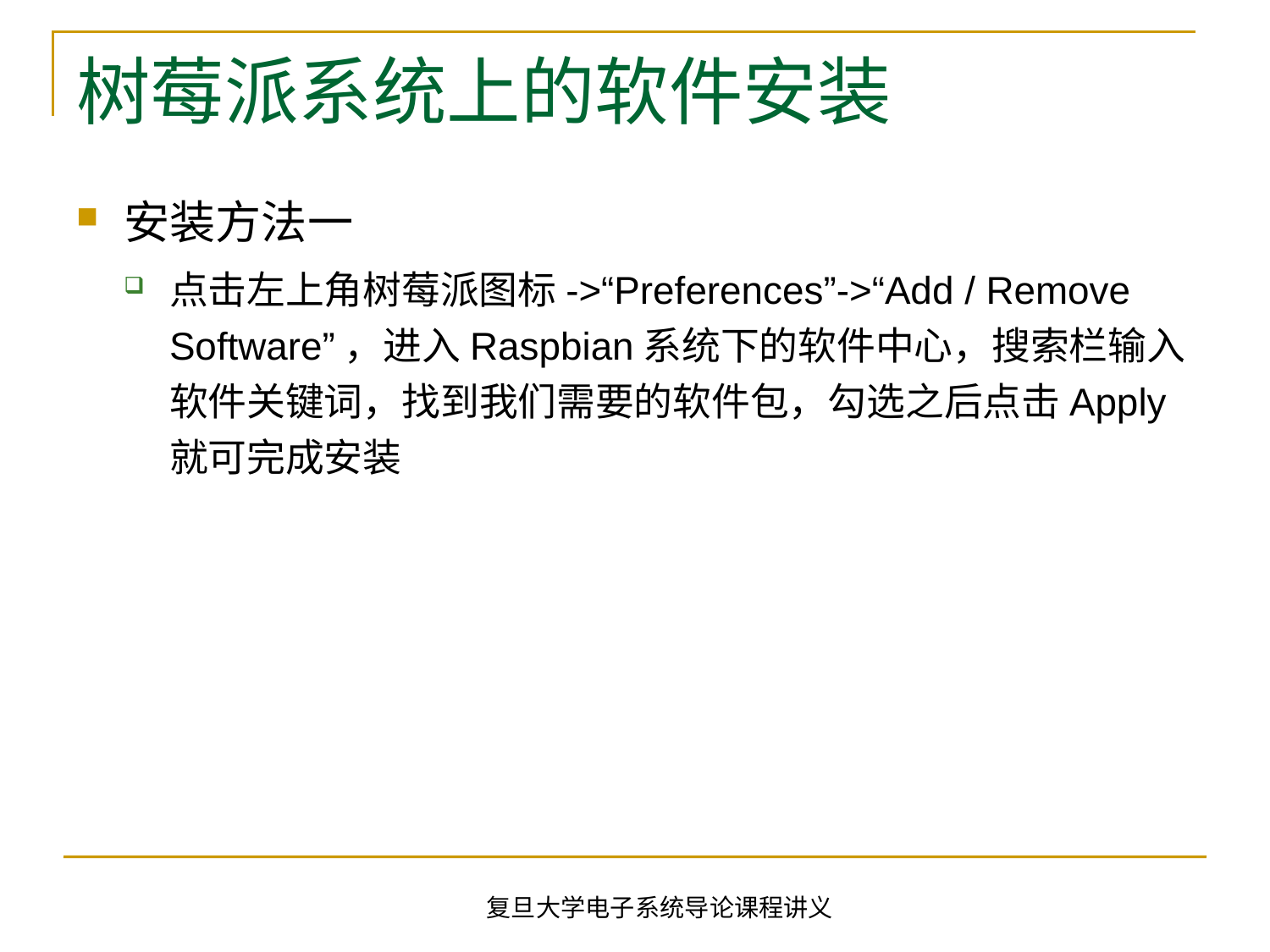

# 树莓派系统上的软件安装
安装方法一
点击左上角树莓派图标->“Preferences”->“Add / Remove Software”，进入Raspbian系统下的软件中心，搜索栏输入软件关键词，找到我们需要的软件包，勾选之后点击Apply就可完成安装